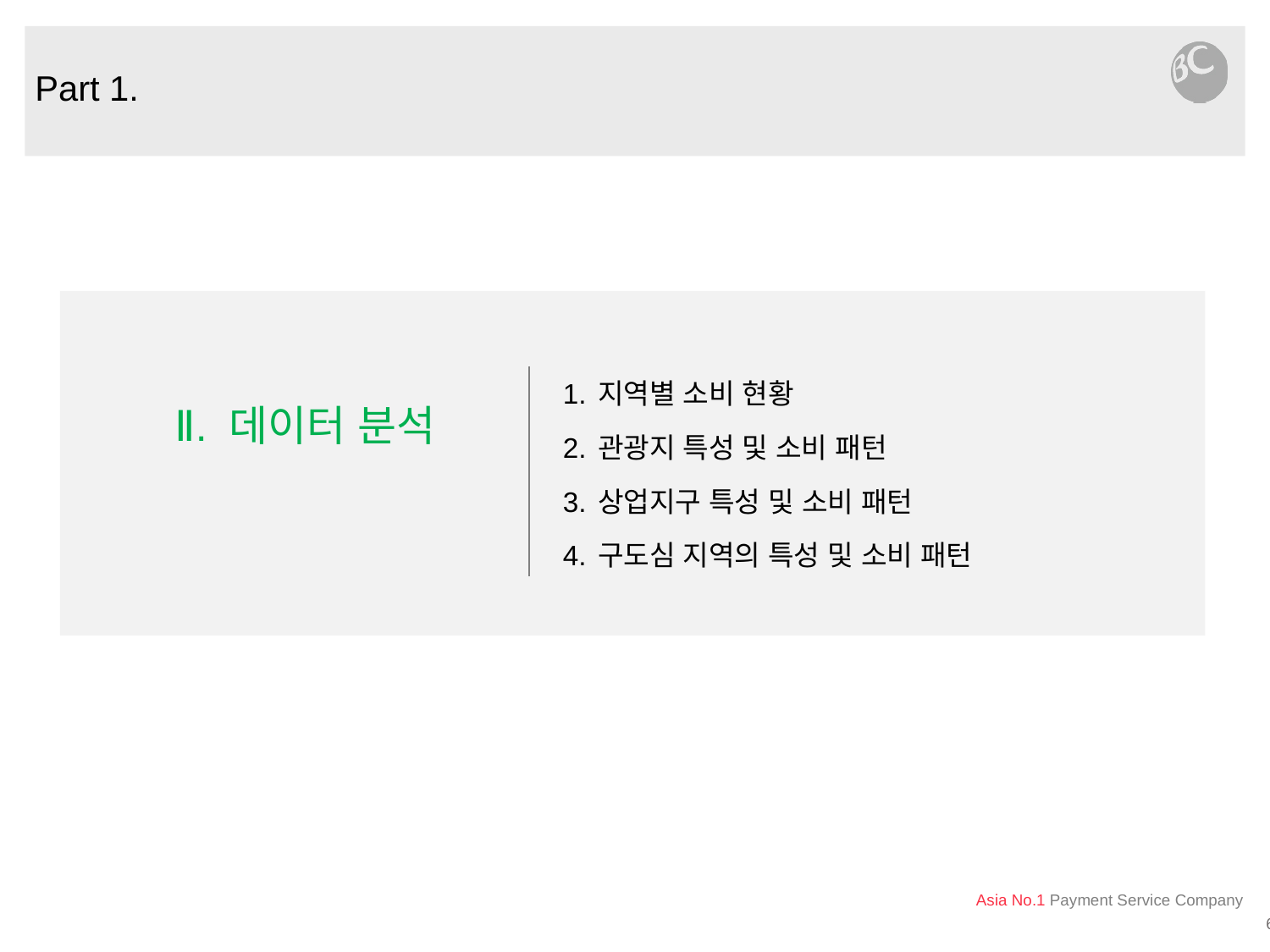

Part 1.

지역별 소비 현황
관광지 특성 및 소비 패턴
상업지구 특성 및 소비 패턴
구도심 지역의 특성 및 소비 패턴

Ⅱ. 데이터 분석